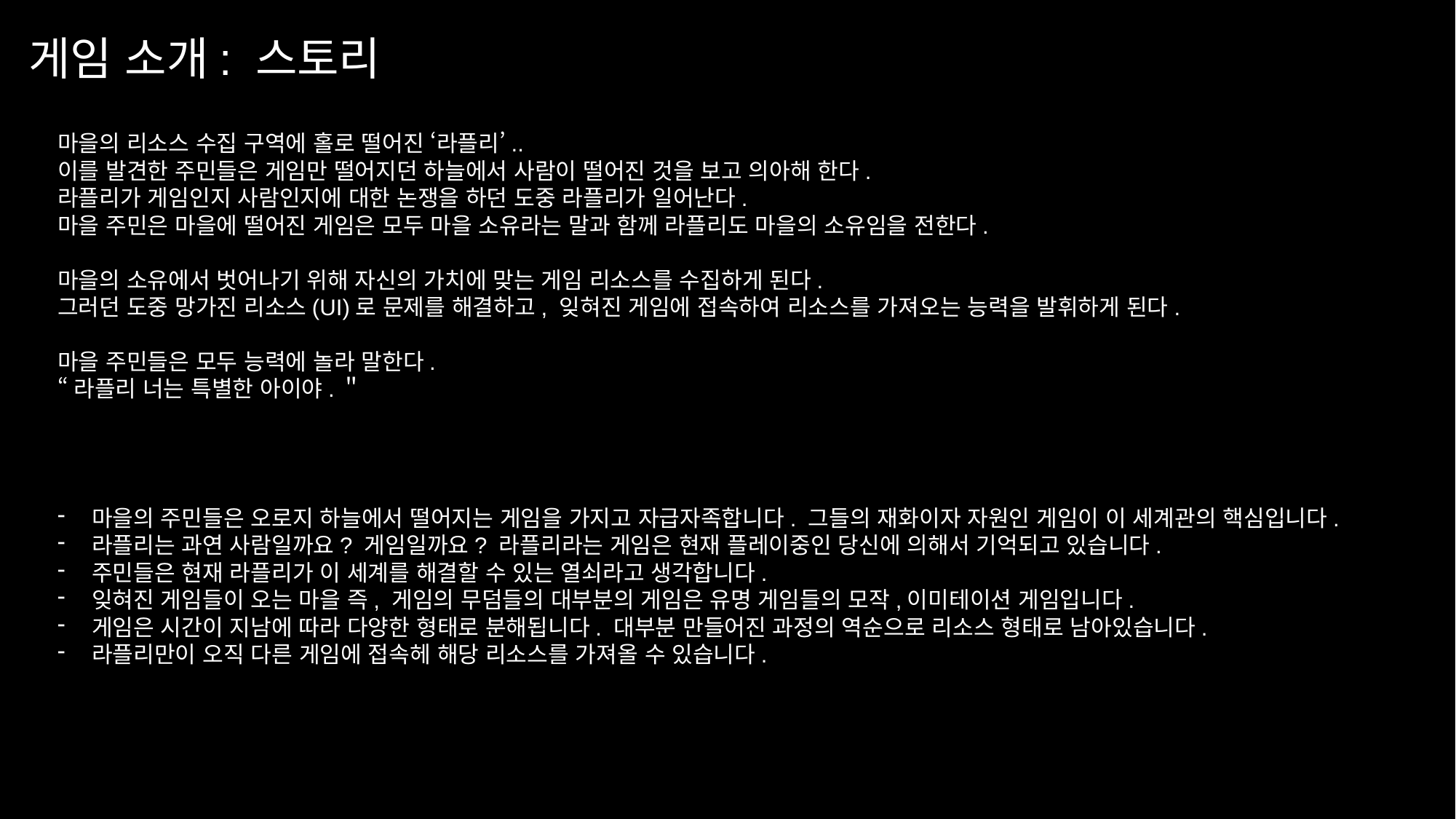

게임 소개: 스토리
마을의 리소스 수집 구역에 홀로 떨어진 ‘라플리’..
이를 발견한 주민들은 게임만 떨어지던 하늘에서 사람이 떨어진 것을 보고 의아해 한다.
라플리가 게임인지 사람인지에 대한 논쟁을 하던 도중 라플리가 일어난다.
마을 주민은 마을에 떨어진 게임은 모두 마을 소유라는 말과 함께 라플리도 마을의 소유임을 전한다.

마을의 소유에서 벗어나기 위해 자신의 가치에 맞는 게임 리소스를 수집하게 된다.
그러던 도중 망가진 리소스(UI)로 문제를 해결하고, 잊혀진 게임에 접속하여 리소스를 가져오는 능력을 발휘하게 된다.

마을 주민들은 모두 능력에 놀라 말한다.
“라플리 너는 특별한 아이야.＂
마을의 주민들은 오로지 하늘에서 떨어지는 게임을 가지고 자급자족합니다. 그들의 재화이자 자원인 게임이 이 세계관의 핵심입니다.
라플리는 과연 사람일까요? 게임일까요? 라플리라는 게임은 현재 플레이중인 당신에 의해서 기억되고 있습니다.
주민들은 현재 라플리가 이 세계를 해결할 수 있는 열쇠라고 생각합니다.
잊혀진 게임들이 오는 마을 즉, 게임의 무덤들의 대부분의 게임은 유명 게임들의 모작,이미테이션 게임입니다.
게임은 시간이 지남에 따라 다양한 형태로 분해됩니다. 대부분 만들어진 과정의 역순으로 리소스 형태로 남아있습니다.
라플리만이 오직 다른 게임에 접속헤 해당 리소스를 가져올 수 있습니다.